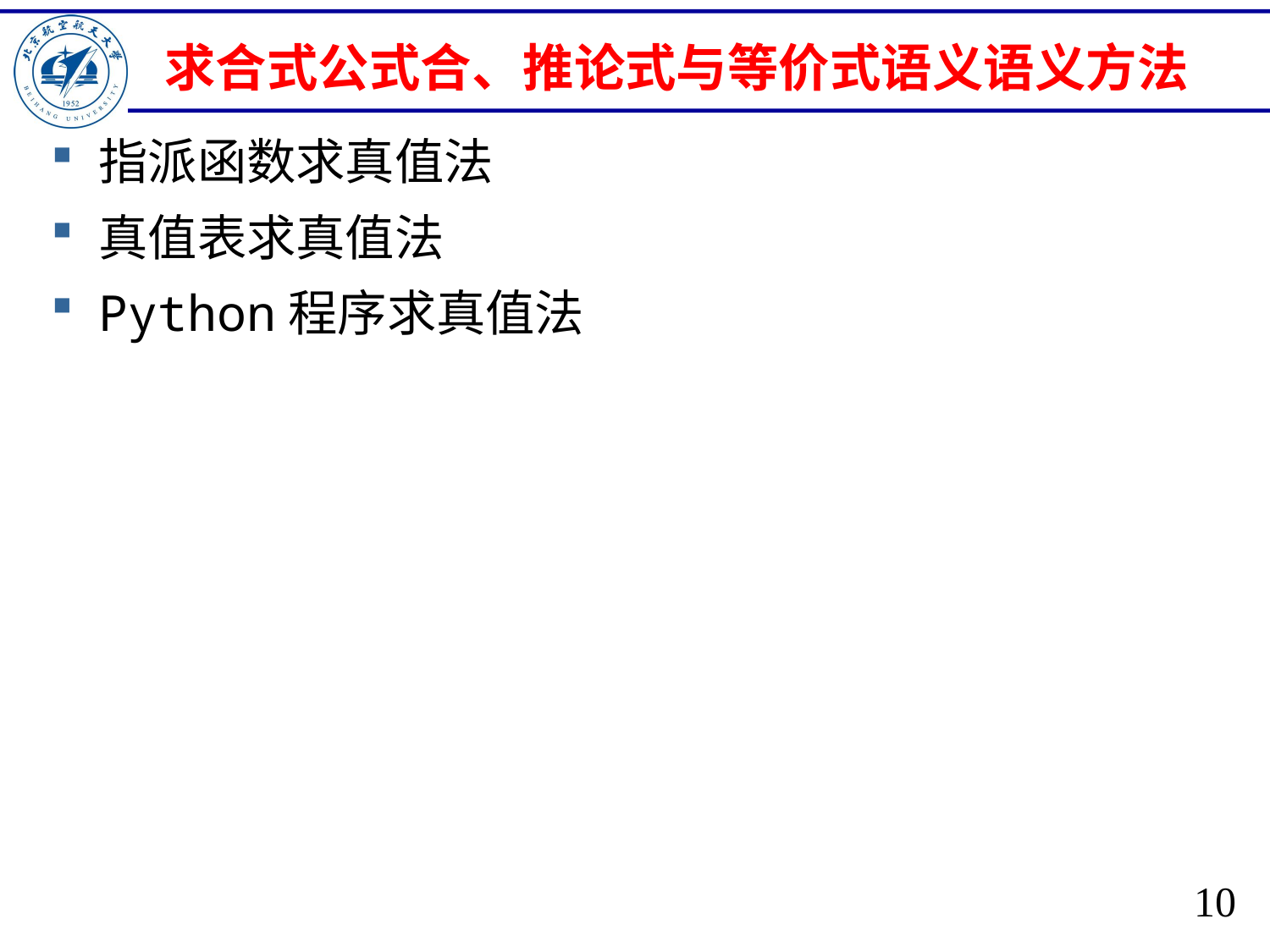

# 求合式公式合、推论式与等价式语义语义方法
指派函数求真值法
真值表求真值法
Python程序求真值法